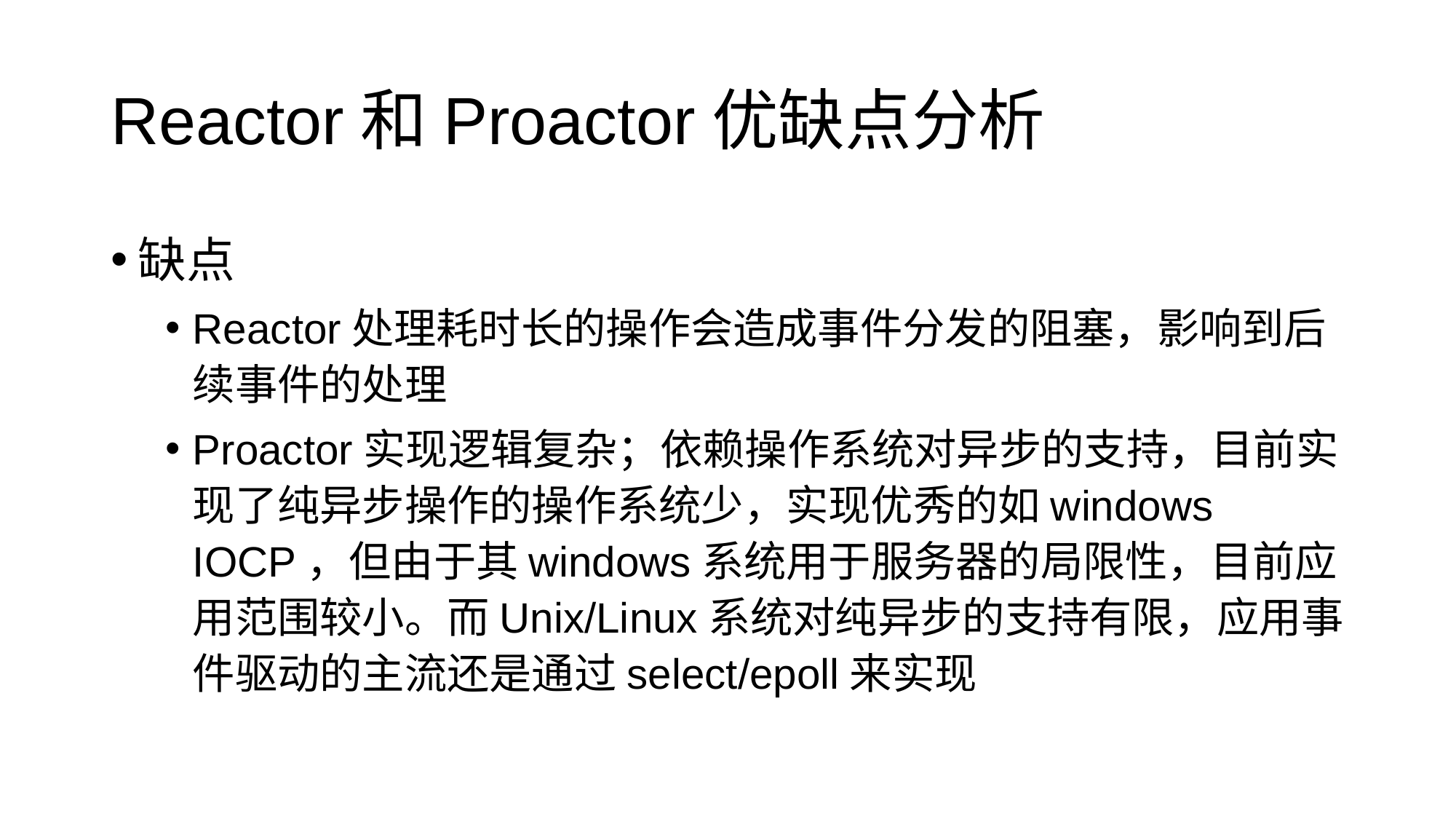

# Reactor和Proactor优缺点分析
缺点
Reactor处理耗时长的操作会造成事件分发的阻塞，影响到后续事件的处理
Proactor实现逻辑复杂；依赖操作系统对异步的支持，目前实现了纯异步操作的操作系统少，实现优秀的如windows IOCP，但由于其windows系统用于服务器的局限性，目前应用范围较小。而Unix/Linux系统对纯异步的支持有限，应用事件驱动的主流还是通过select/epoll来实现